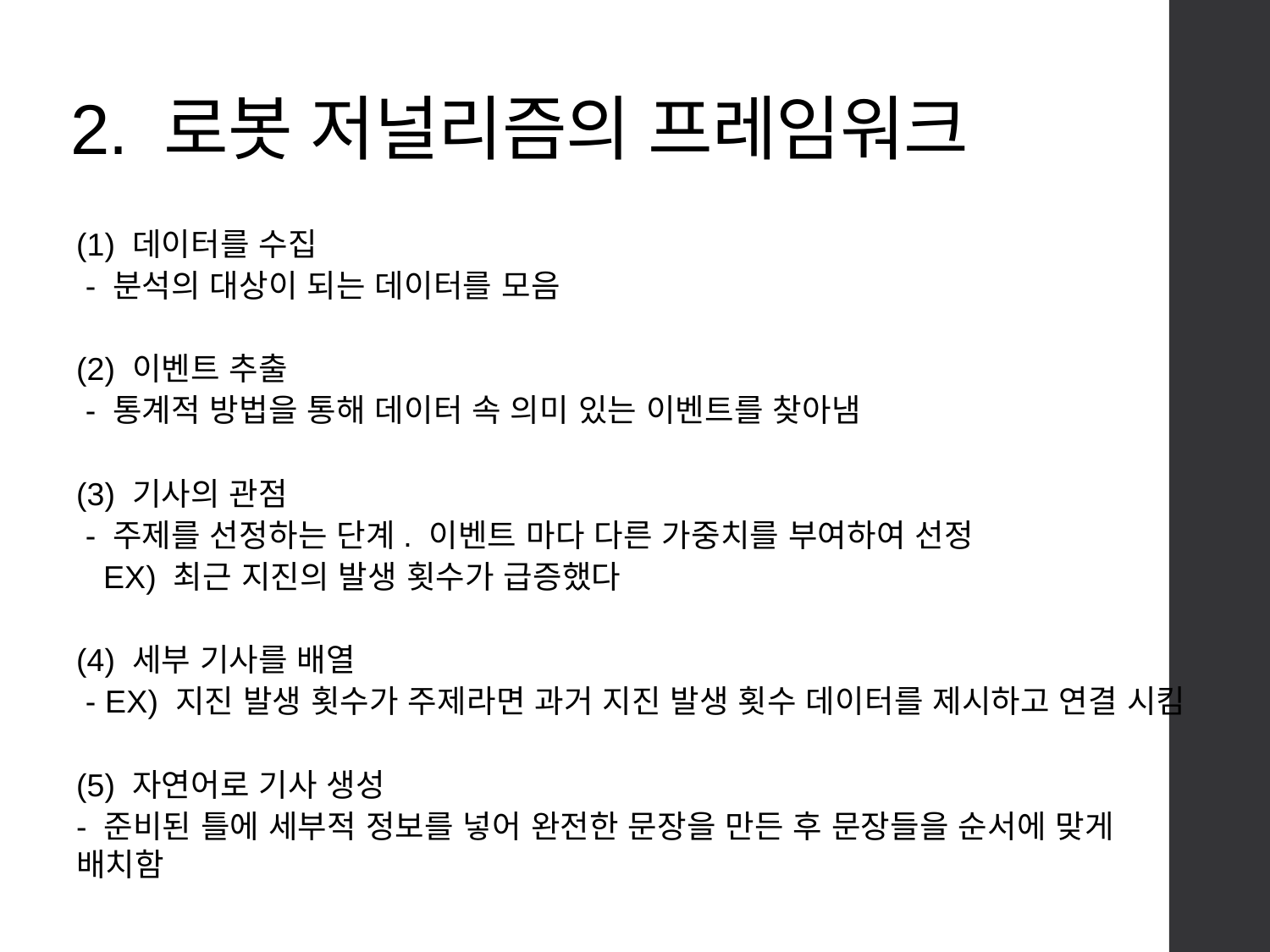

2. 로봇 저널리즘의 프레임워크

(1) 데이터를 수집
 - 분석의 대상이 되는 데이터를 모음

(2) 이벤트 추출
 - 통계적 방법을 통해 데이터 속 의미 있는 이벤트를 찾아냄

(3) 기사의 관점
 - 주제를 선정하는 단계. 이벤트 마다 다른 가중치를 부여하여 선정
   EX) 최근 지진의 발생 횟수가 급증했다

(4) 세부 기사를 배열
 - EX) 지진 발생 횟수가 주제라면 과거 지진 발생 횟수 데이터를 제시하고 연결 시킴

(5) 자연어로 기사 생성
- 준비된 틀에 세부적 정보를 넣어 완전한 문장을 만든 후 문장들을 순서에 맞게 배치함